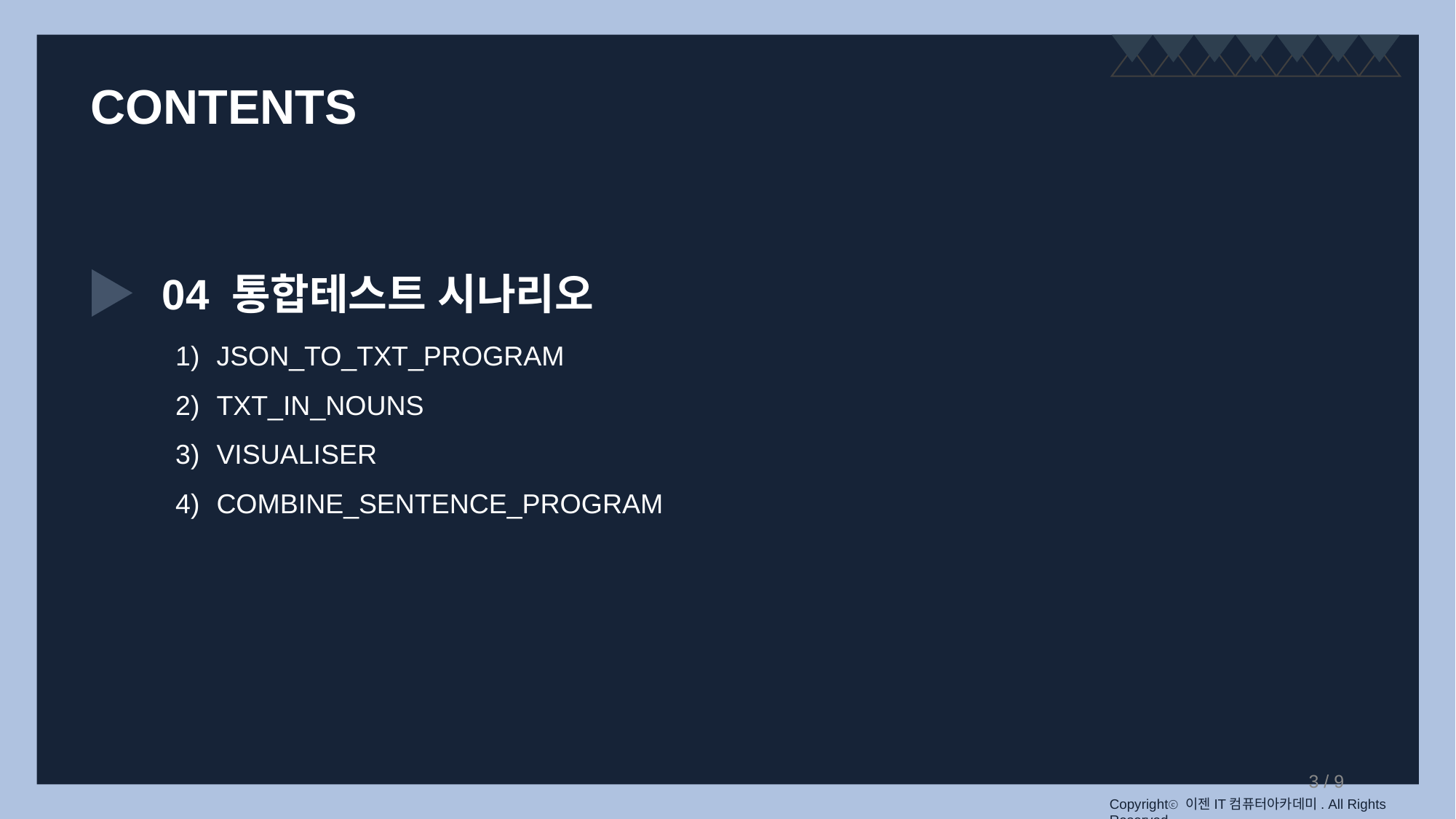

CONTENTS
04 통합테스트 시나리오

JSON_TO_TXT_PROGRAM
TXT_IN_NOUNS
VISUALISER
COMBINE_SENTENCE_PROGRAM
3 / 9